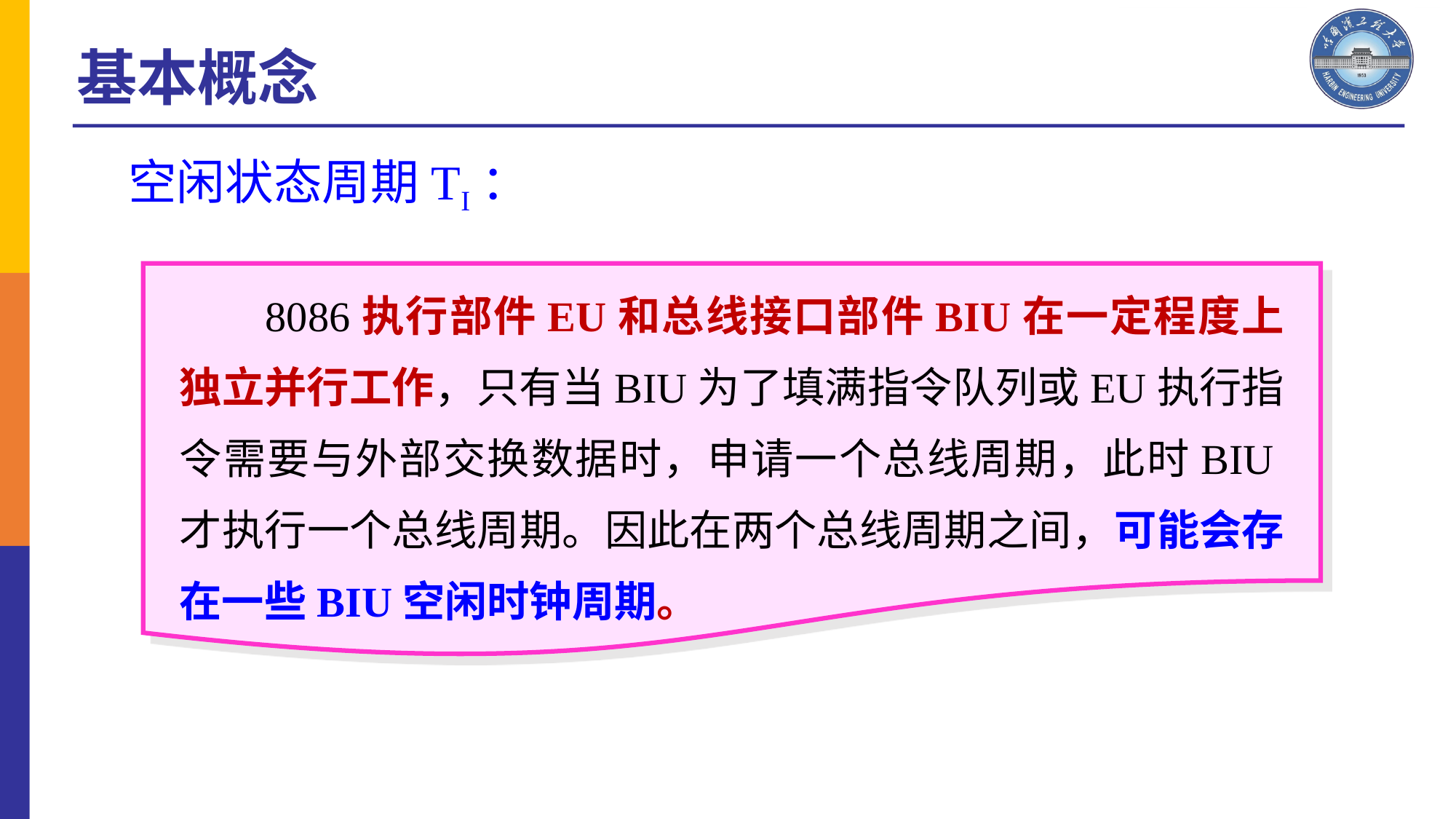

基本概念
空闲状态周期TI：

8086执行部件EU和总线接口部件BIU在一定程度上独立并行工作，只有当BIU为了填满指令队列或EU执行指令需要与外部交换数据时，申请一个总线周期，此时BIU才执行一个总线周期。因此在两个总线周期之间，可能会存在一些BIU空闲时钟周期。